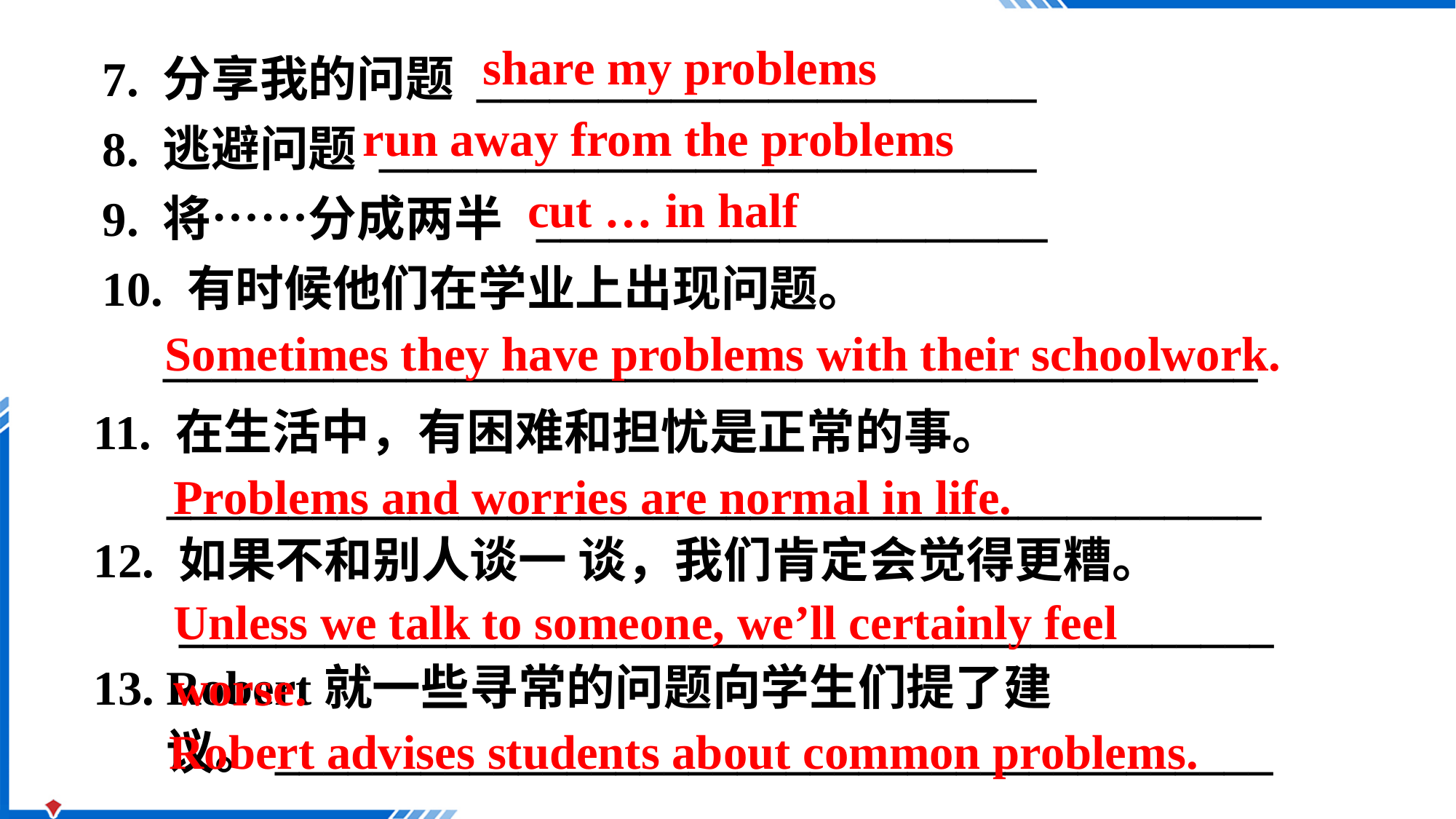

7. 分享我的问题 _______________________
8. 逃避问题 ___________________________
9. 将……分成两半  _____________________
10. 有时候他们在学业上出现问题。
     _____________________________________________
share my problems
run away from the problems
cut … in half
Sometimes they have problems with their schoolwork.
11. 在生活中，有困难和担忧是正常的事。
      _____________________________________________
12. 如果不和别人谈一 谈，我们肯定会觉得更糟。
       _____________________________________________
Robert就一些寻常的问题向学生们提了建议。______________________________________________
Problems and worries are normal in life.
Unless we talk to someone, we’ll certainly feel worse.
Robert advises students about common problems.